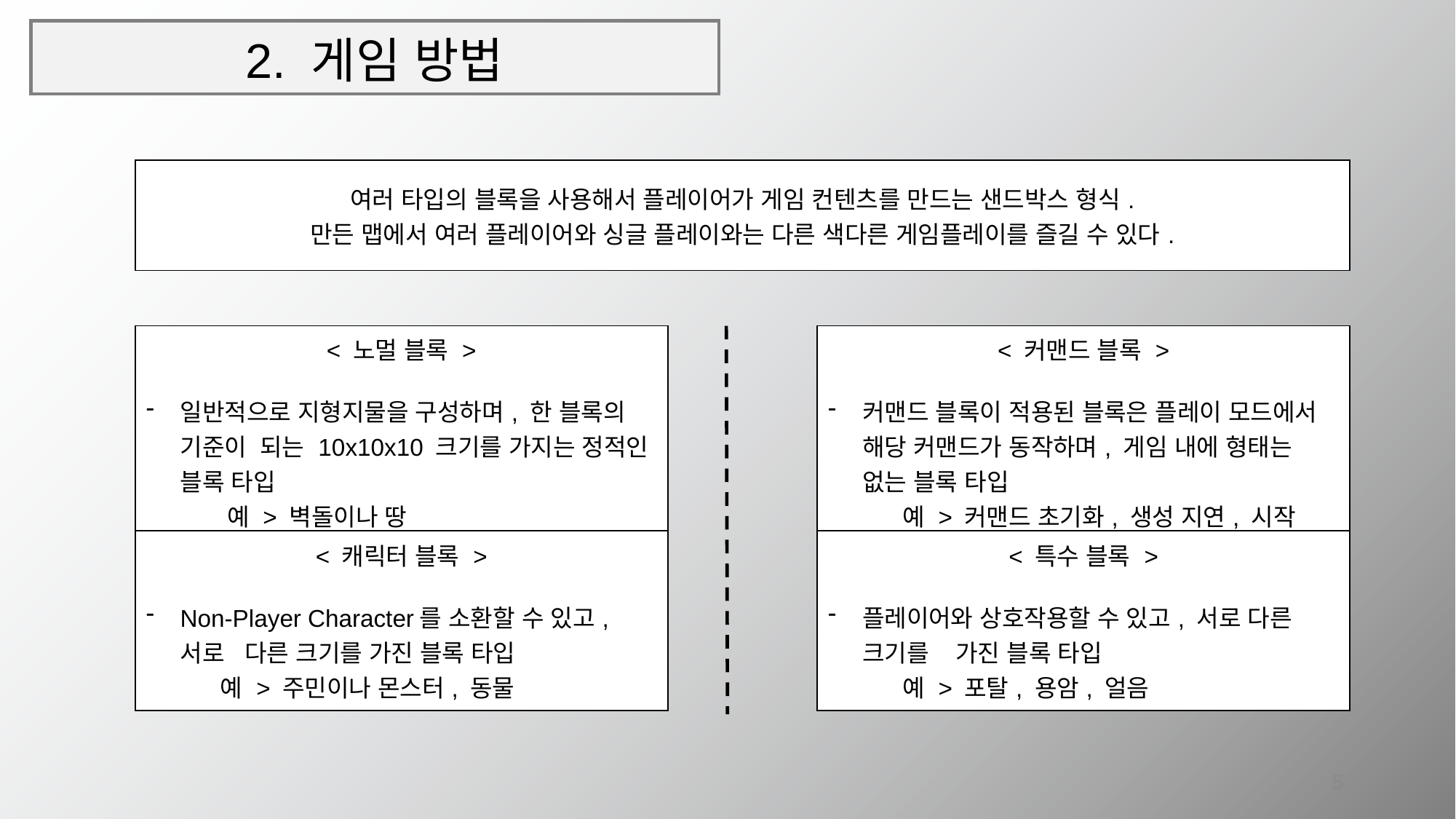

# 2. 게임 방법
| 여러 타입의 블록을 사용해서 플레이어가 게임 컨텐츠를 만드는 샌드박스 형식. 만든 맵에서 여러 플레이어와 싱글 플레이와는 다른 색다른 게임플레이를 즐길 수 있다. |
| --- |
| < 노멀 블록 > 일반적으로 지형지물을 구성하며, 한 블록의 기준이 되는 10x10x10 크기를 가지는 정적인 블록 타입 예 > 벽돌이나 땅 |
| --- |
| < 커맨드 블록 > 커맨드 블록이 적용된 블록은 플레이 모드에서 해당 커맨드가 동작하며, 게임 내에 형태는 없는 블록 타입 예 > 커맨드 초기화, 생성 지연, 시작 위치 지정 |
| --- |
| < 캐릭터 블록 > Non-Player Character를 소환할 수 있고, 서로 다른 크기를 가진 블록 타입 예 > 주민이나 몬스터, 동물 |
| --- |
| < 특수 블록 > 플레이어와 상호작용할 수 있고, 서로 다른 크기를 가진 블록 타입 예 > 포탈, 용암, 얼음 |
| --- |
5